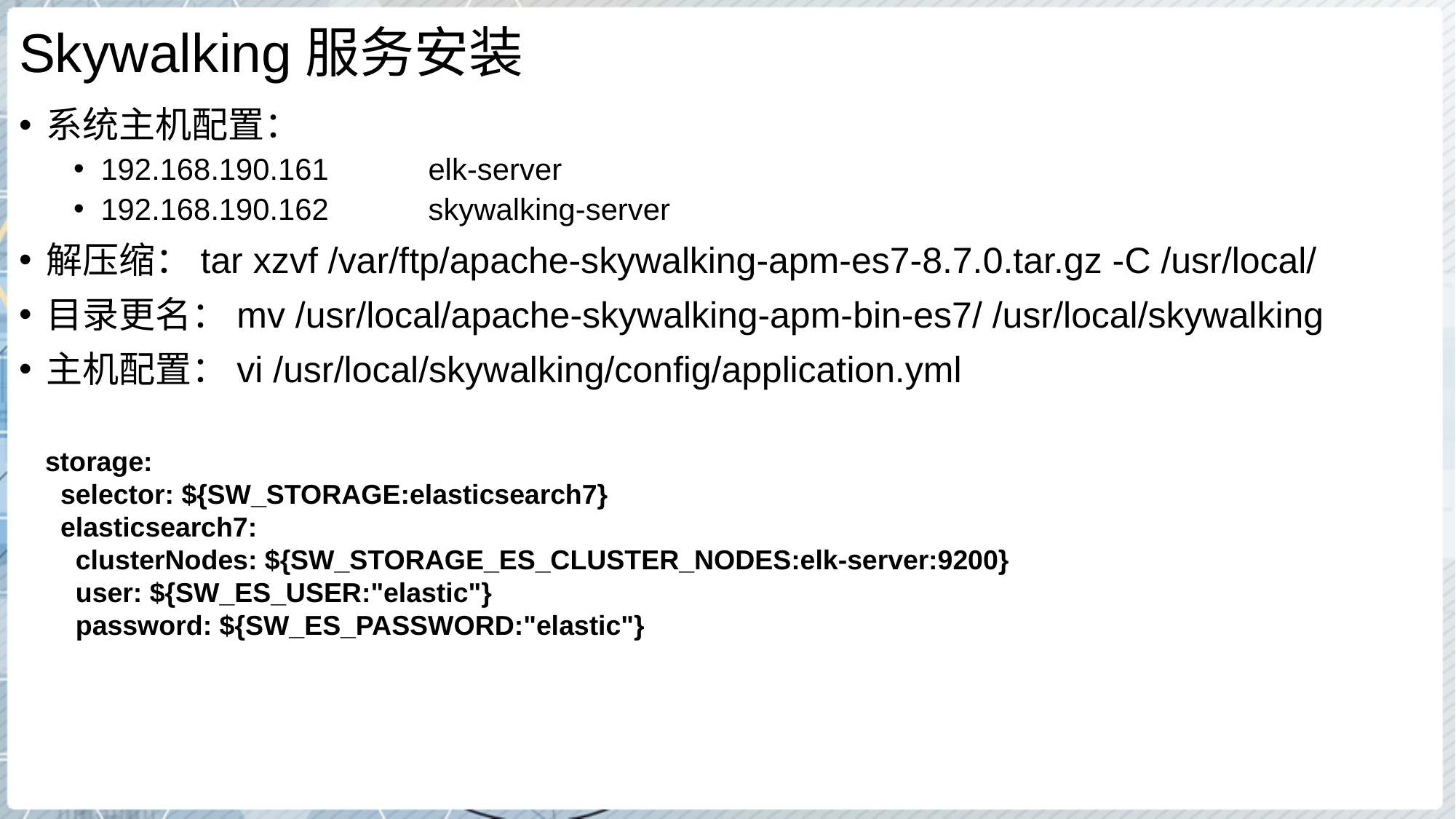

# Skywalking服务安装
系统主机配置：
192.168.190.161	elk-server
192.168.190.162	skywalking-server
解压缩：tar xzvf /var/ftp/apache-skywalking-apm-es7-8.7.0.tar.gz -C /usr/local/
目录更名：mv /usr/local/apache-skywalking-apm-bin-es7/ /usr/local/skywalking
主机配置：vi /usr/local/skywalking/config/application.yml

storage:
  selector: ${SW_STORAGE:elasticsearch7}
  elasticsearch7:
    clusterNodes: ${SW_STORAGE_ES_CLUSTER_NODES:elk-server:9200}
    user: ${SW_ES_USER:"elastic"}
    password: ${SW_ES_PASSWORD:"elastic"}